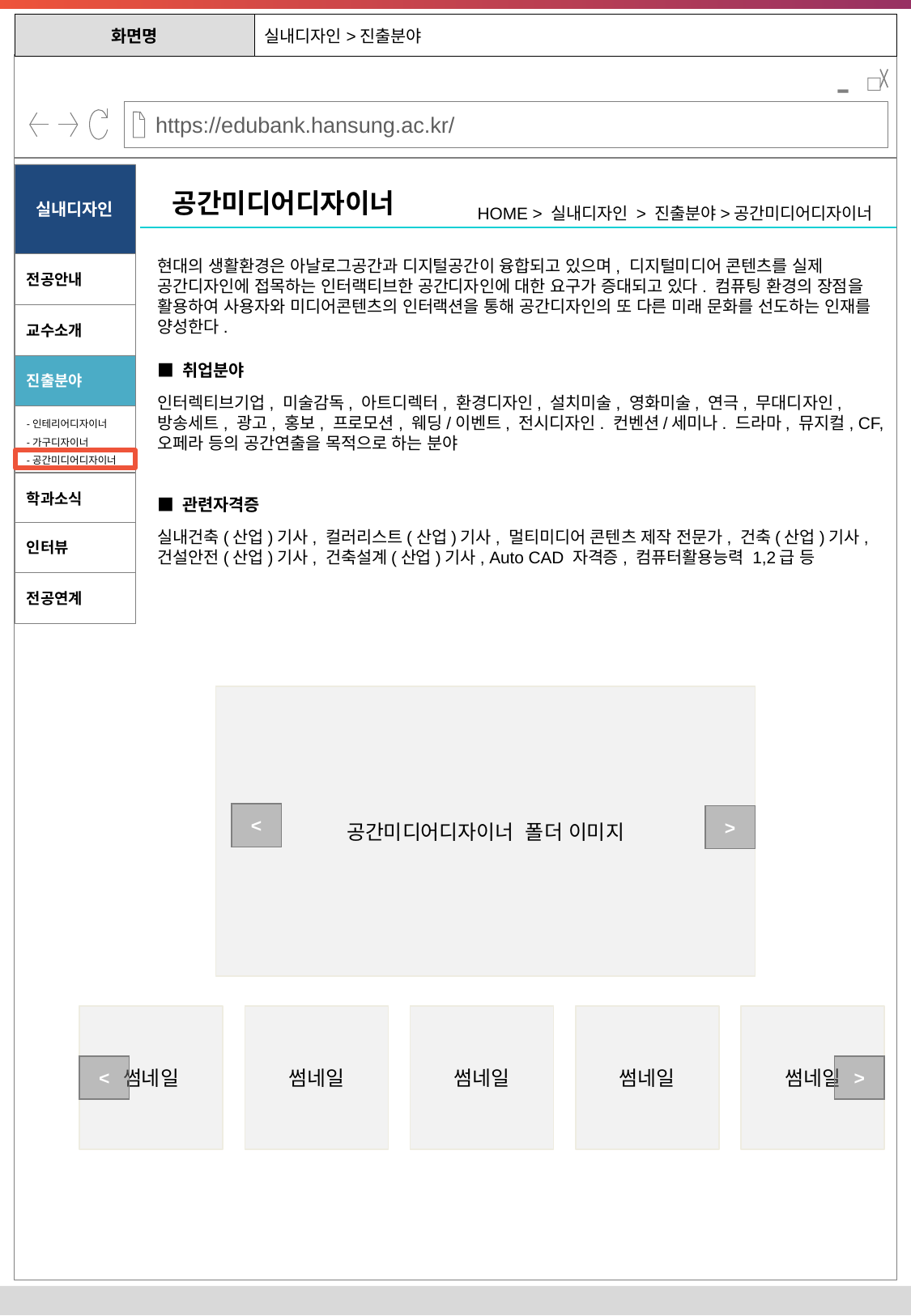

| 화면명 | 실내디자인>진출분야 |
| --- | --- |
-
실내디자인
공간미디어디자이너
HOME > 실내디자인 > 진출분야>공간미디어디자이너
현대의 생활환경은 아날로그공간과 디지털공간이 융합되고 있으며, 디지털미디어 콘텐츠를 실제 공간디자인에 접목하는 인터랙티브한 공간디자인에 대한 요구가 증대되고 있다. 컴퓨팅 환경의 장점을 활용하여 사용자와 미디어콘텐츠의 인터랙션을 통해 공간디자인의 또 다른 미래 문화를 선도하는 인재를 양성한다.
전공안내
교수소개
■ 취업분야
진출분야
인터렉티브기업, 미술감독, 아트디렉터, 환경디자인, 설치미술, 영화미술, 연극, 무대디자인, 방송세트, 광고, 홍보, 프로모션, 웨딩/이벤트, 전시디자인. 컨벤션/세미나. 드라마, 뮤지컬, CF, 오페라 등의 공간연출을 목적으로 하는 분야
-인테리어디자이너
-가구디자이너
-공간미디어디자이너

학과소식
■ 관련자격증
실내건축(산업)기사, 컬러리스트(산업)기사, 멀티미디어 콘텐츠 제작 전문가, 건축(산업)기사, 건설안전(산업)기사, 건축설계(산업)기사, Auto CAD 자격증, 컴퓨터활용능력 1,2급 등
인터뷰
전공연계
공간미디어디자이너  폴더 이미지
<
>
썸네일
썸네일
썸네일
썸네일
썸네일
<
>